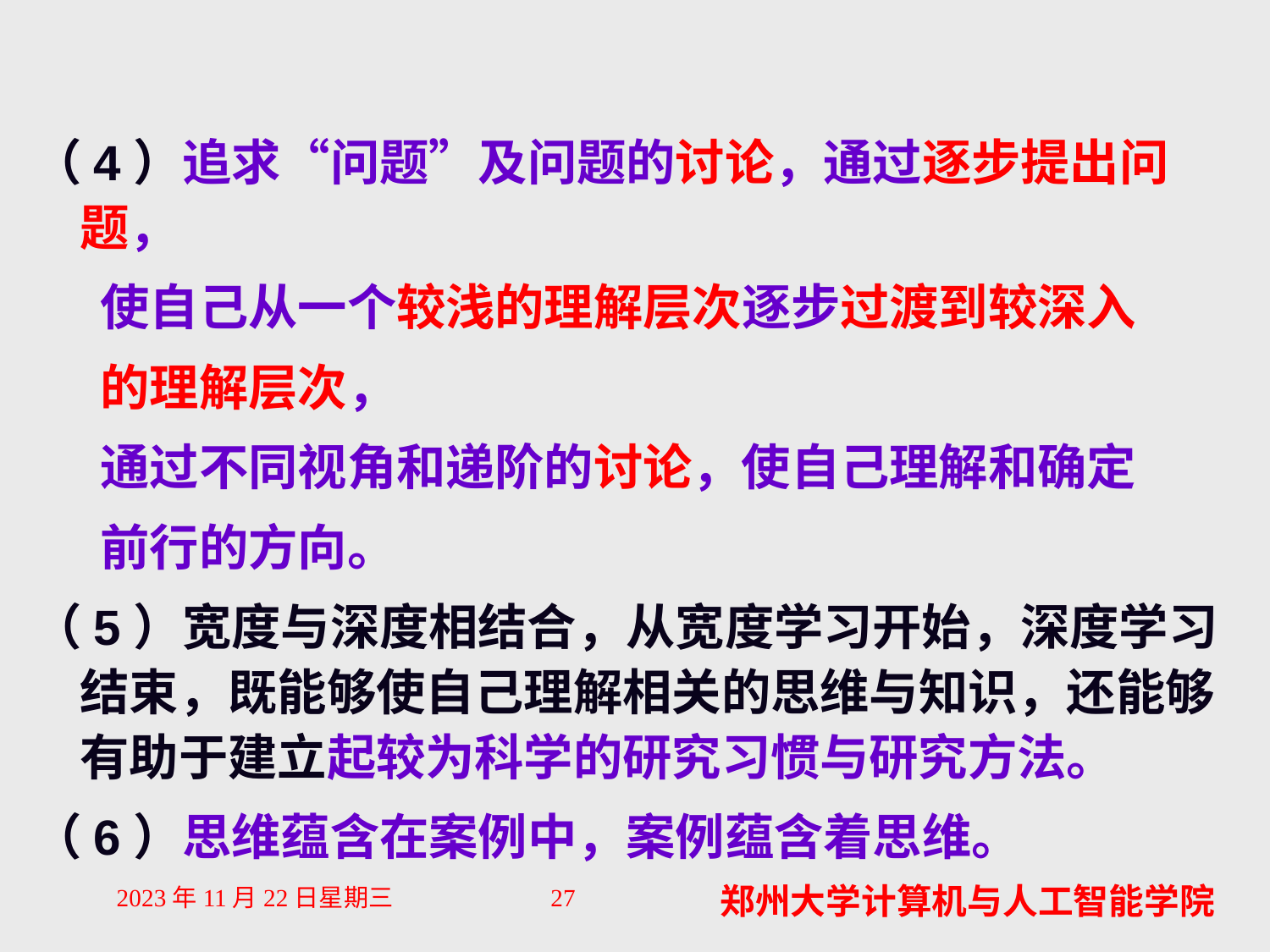

（4）追求“问题”及问题的讨论，通过逐步提出问题，
     使自己从一个较浅的理解层次逐步过渡到较深入
     的理解层次，
     通过不同视角和递阶的讨论，使自己理解和确定
     前行的方向。
（5）宽度与深度相结合，从宽度学习开始，深度学习结束，既能够使自己理解相关的思维与知识，还能够有助于建立起较为科学的研究习惯与研究方法。
（6）思维蕴含在案例中，案例蕴含着思维。